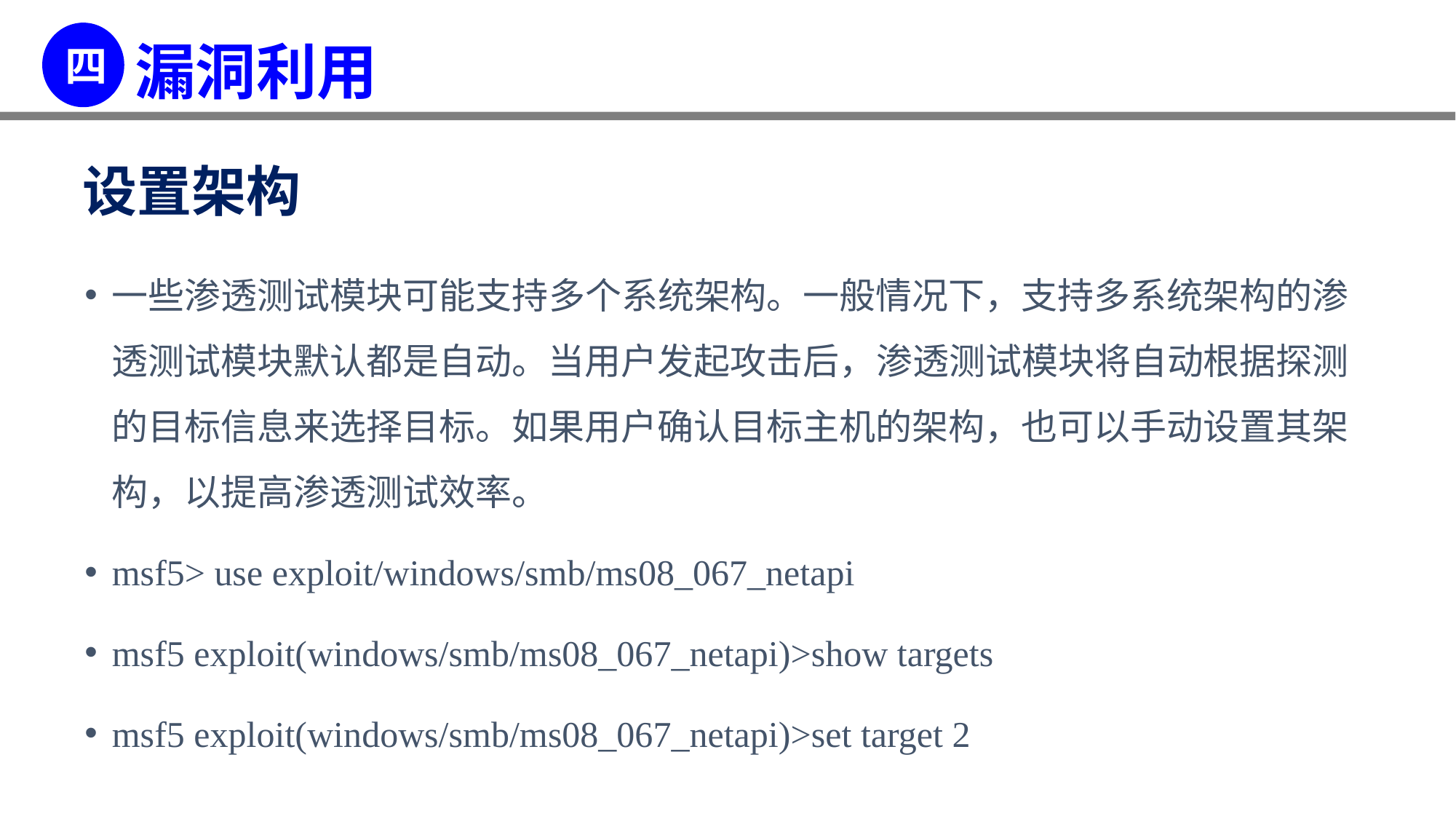

设置架构
一些渗透测试模块可能支持多个系统架构。一般情况下，支持多系统架构的渗透测试模块默认都是自动。当用户发起攻击后，渗透测试模块将自动根据探测的目标信息来选择目标。如果用户确认目标主机的架构，也可以手动设置其架构，以提高渗透测试效率。
msf5> use exploit/windows/smb/ms08_067_netapi
msf5 exploit(windows/smb/ms08_067_netapi)>show targets
msf5 exploit(windows/smb/ms08_067_netapi)>set target 2